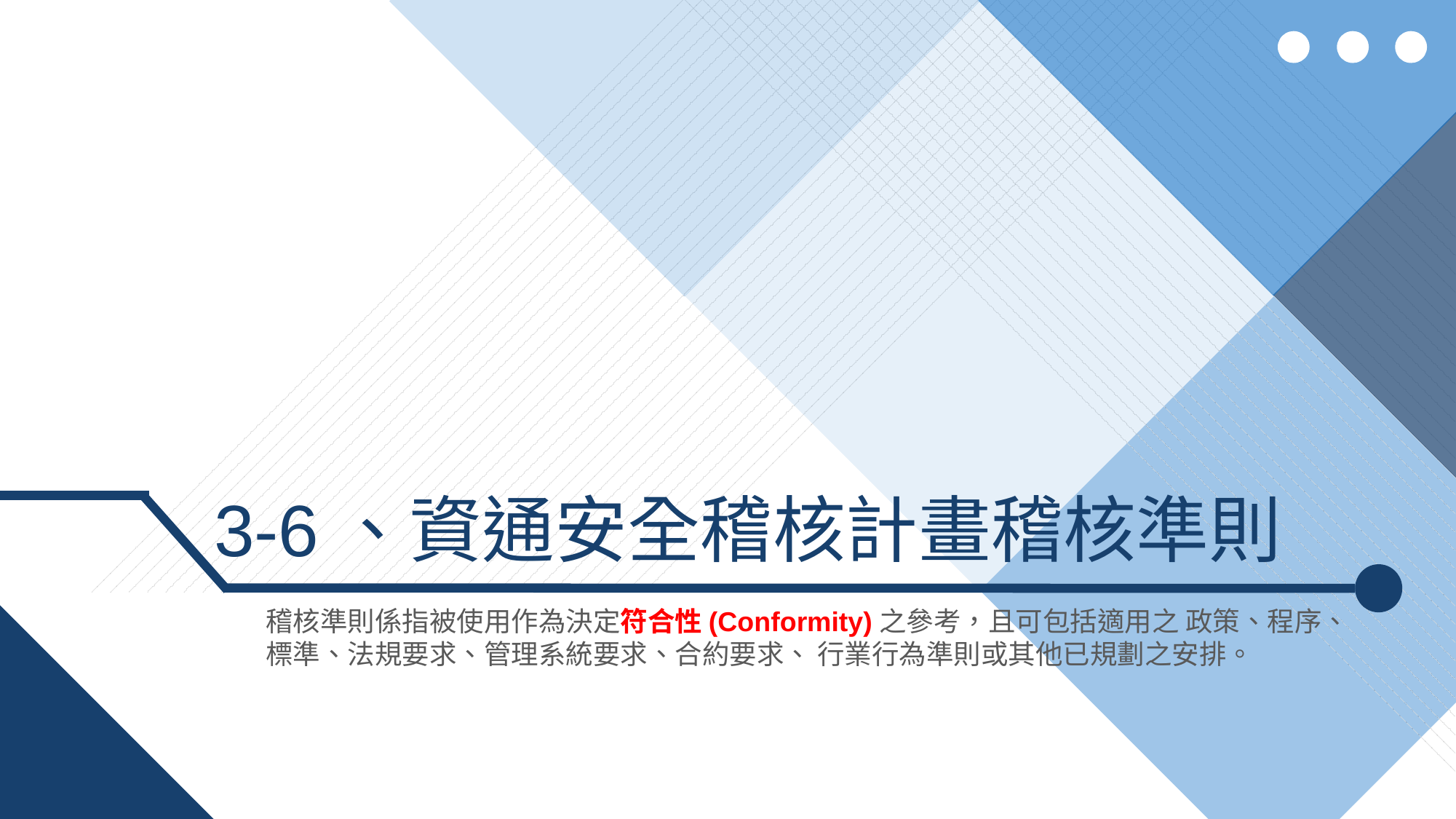

3-6、資通安全稽核計畫稽核準則
稽核準則係指被使用作為決定符合性(Conformity)之參考，且可包括適用之 政策、程序、標準、法規要求、管理系統要求、合約要求、 行業行為準則或其他已規劃之安排。